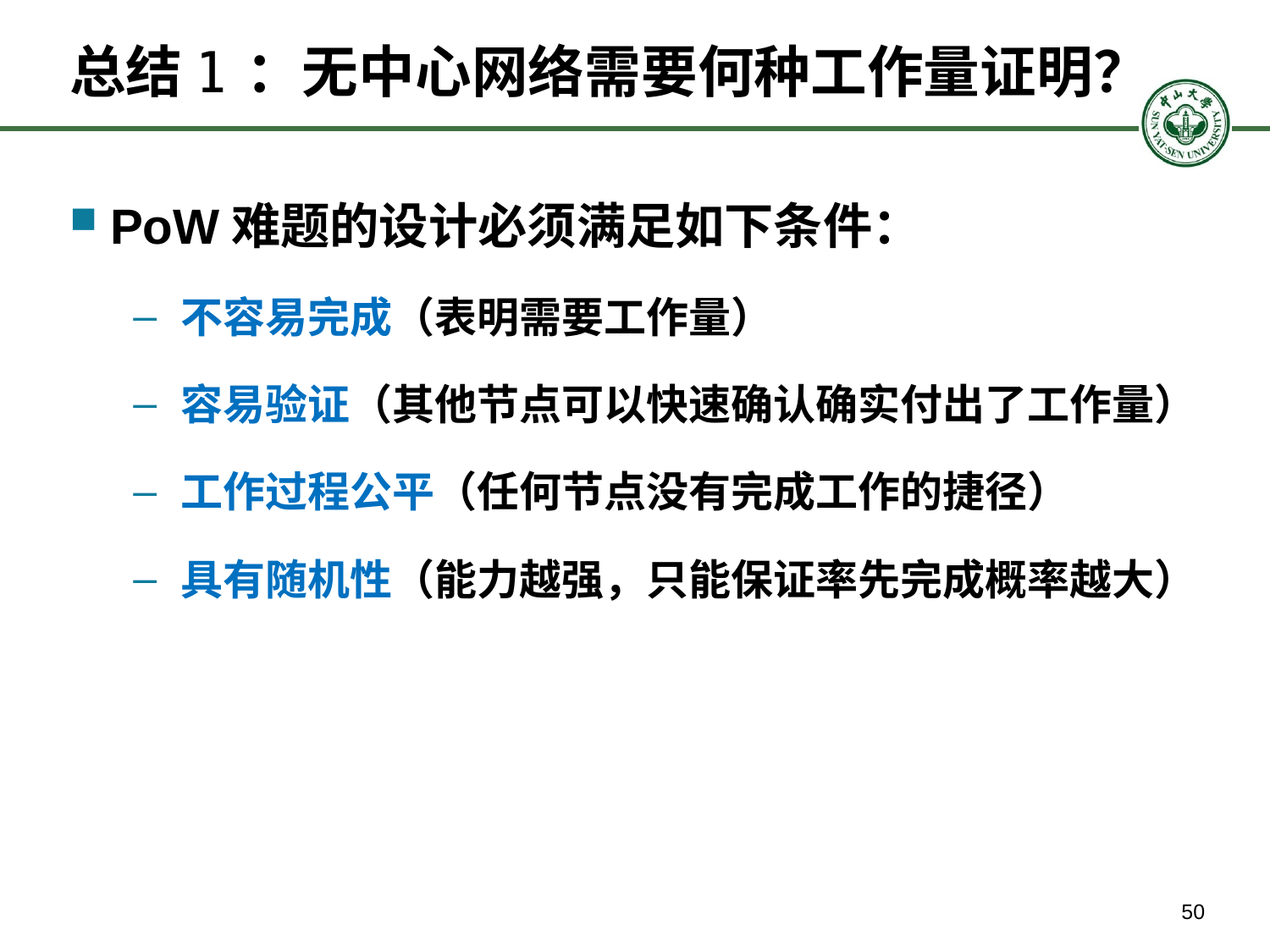

# 总结1：无中心网络需要何种工作量证明？
PoW难题的设计必须满足如下条件：
不容易完成（表明需要工作量）
容易验证（其他节点可以快速确认确实付出了工作量）
工作过程公平（任何节点没有完成工作的捷径）
具有随机性（能力越强，只能保证率先完成概率越大）